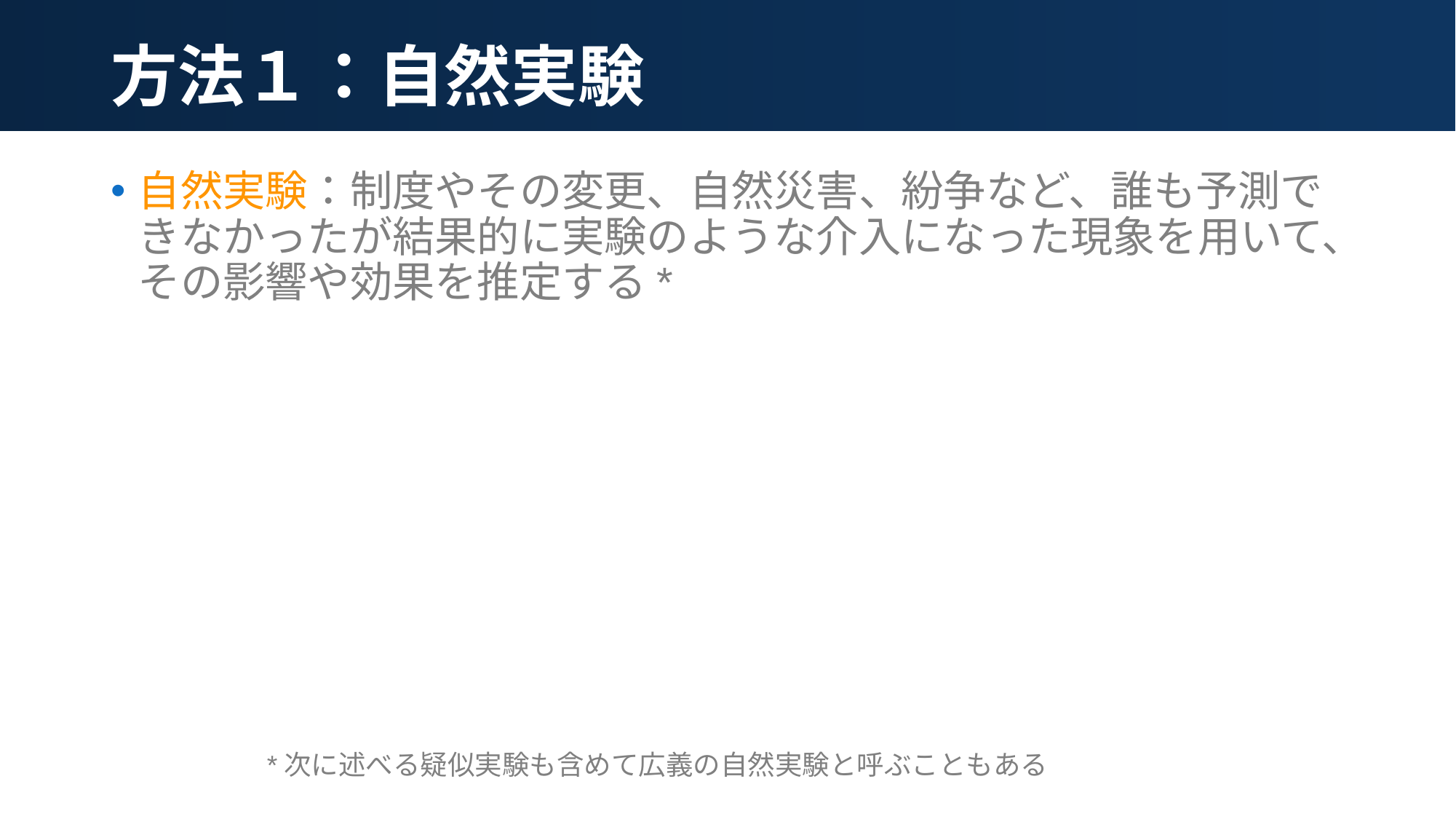

# 方法１：自然実験
自然実験：制度やその変更、自然災害、紛争など、誰も予測できなかったが結果的に実験のような介入になった現象を用いて、その影響や効果を推定する*

*次に述べる疑似実験も含めて広義の自然実験と呼ぶこともある